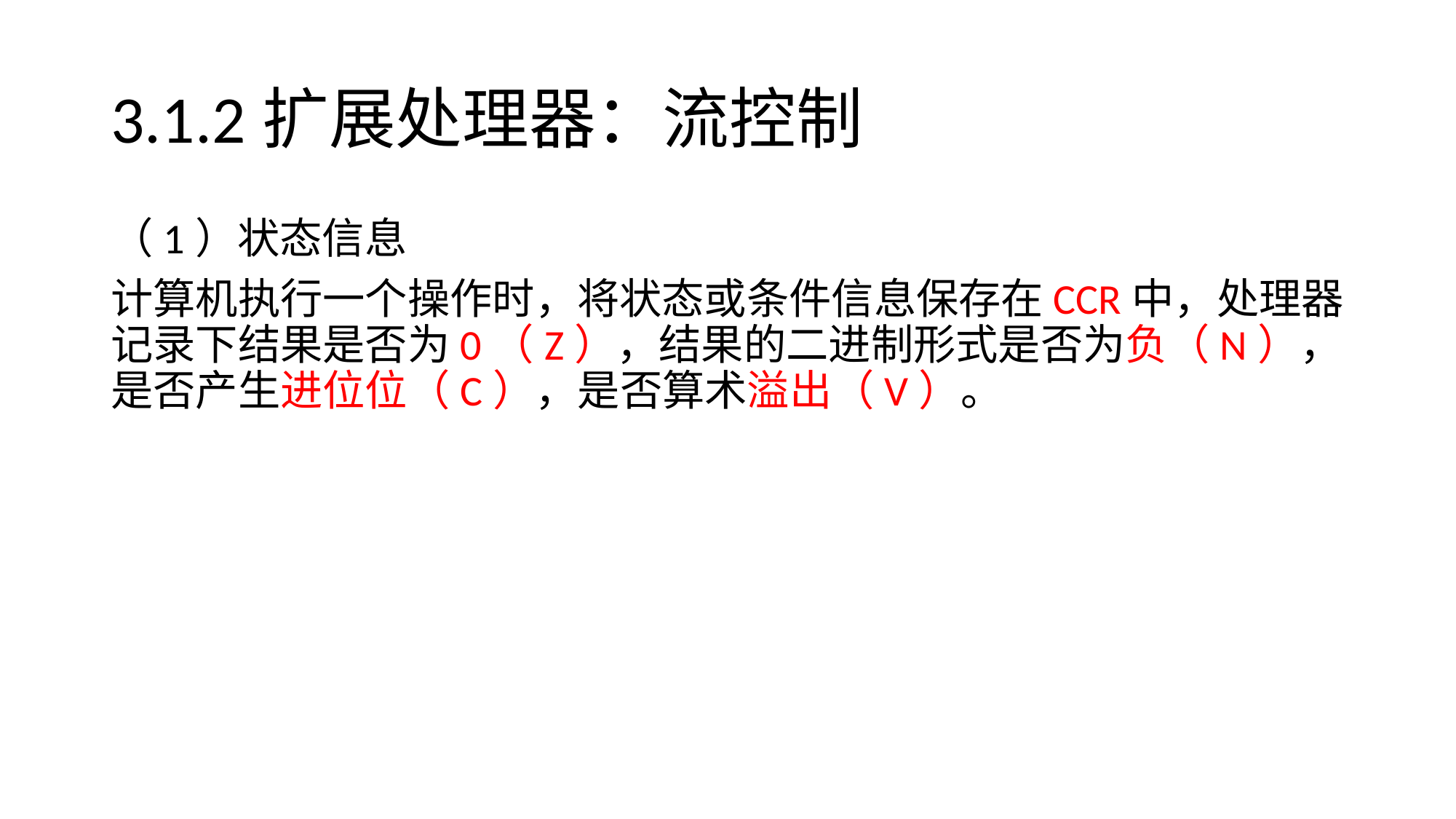

# 3.1.2扩展处理器：流控制
（1）状态信息
计算机执行一个操作时，将状态或条件信息保存在CCR中，处理器记录下结果是否为0（Z），结果的二进制形式是否为负（N），是否产生进位位（C），是否算术溢出（V）。